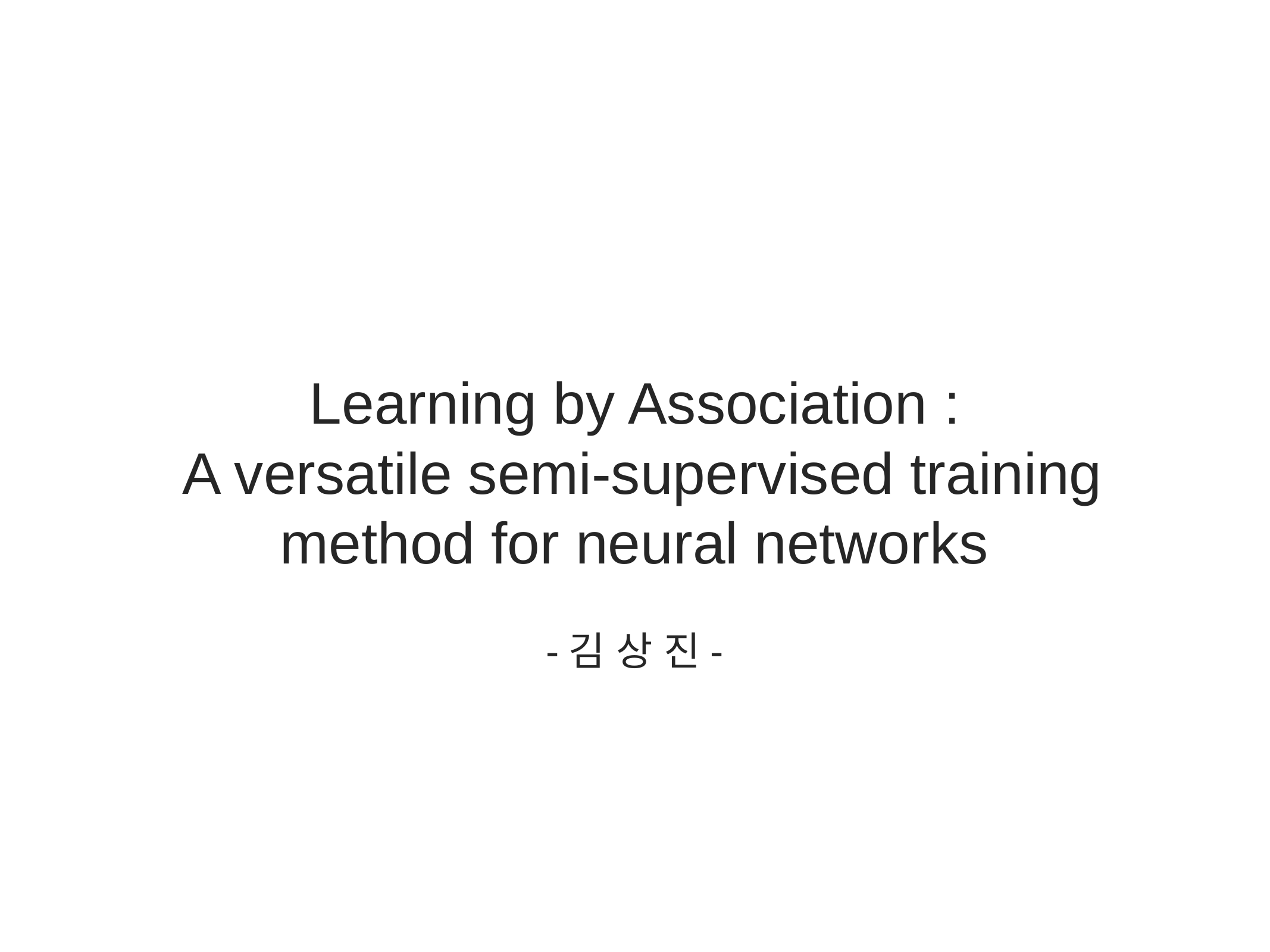

# Learning by Association :
 A versatile semi-supervised training method for neural networks
-김 상 진-